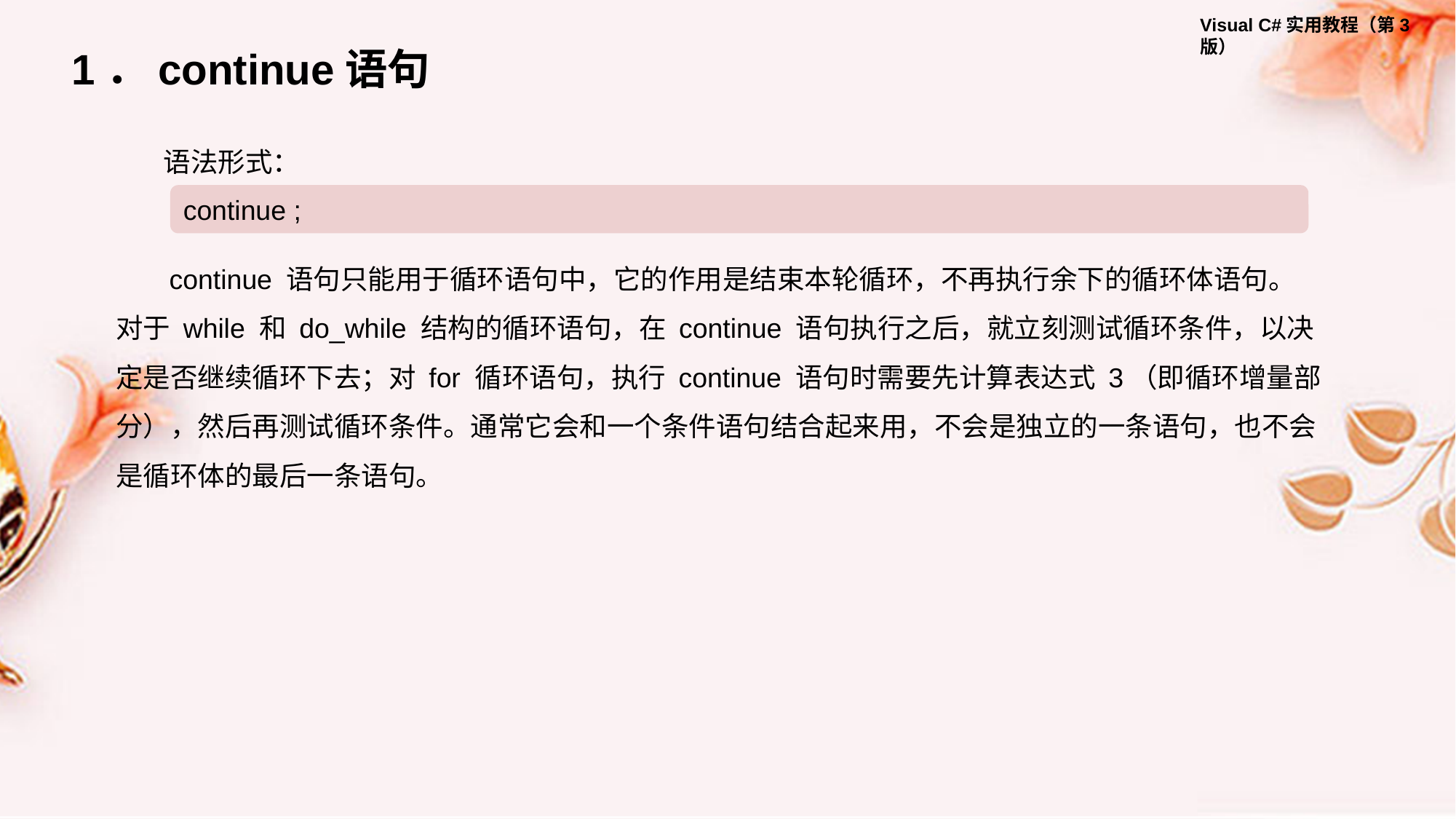

1．continue语句
语法形式：
continue ;
continue 语句只能用于循环语句中，它的作用是结束本轮循环，不再执行余下的循环体语句。对于 while 和 do_while 结构的循环语句，在 continue 语句执行之后，就立刻测试循环条件，以决定是否继续循环下去；对 for 循环语句，执行 continue 语句时需要先计算表达式 3（即循环增量部分），然后再测试循环条件。通常它会和一个条件语句结合起来用，不会是独立的一条语句，也不会是循环体的最后一条语句。